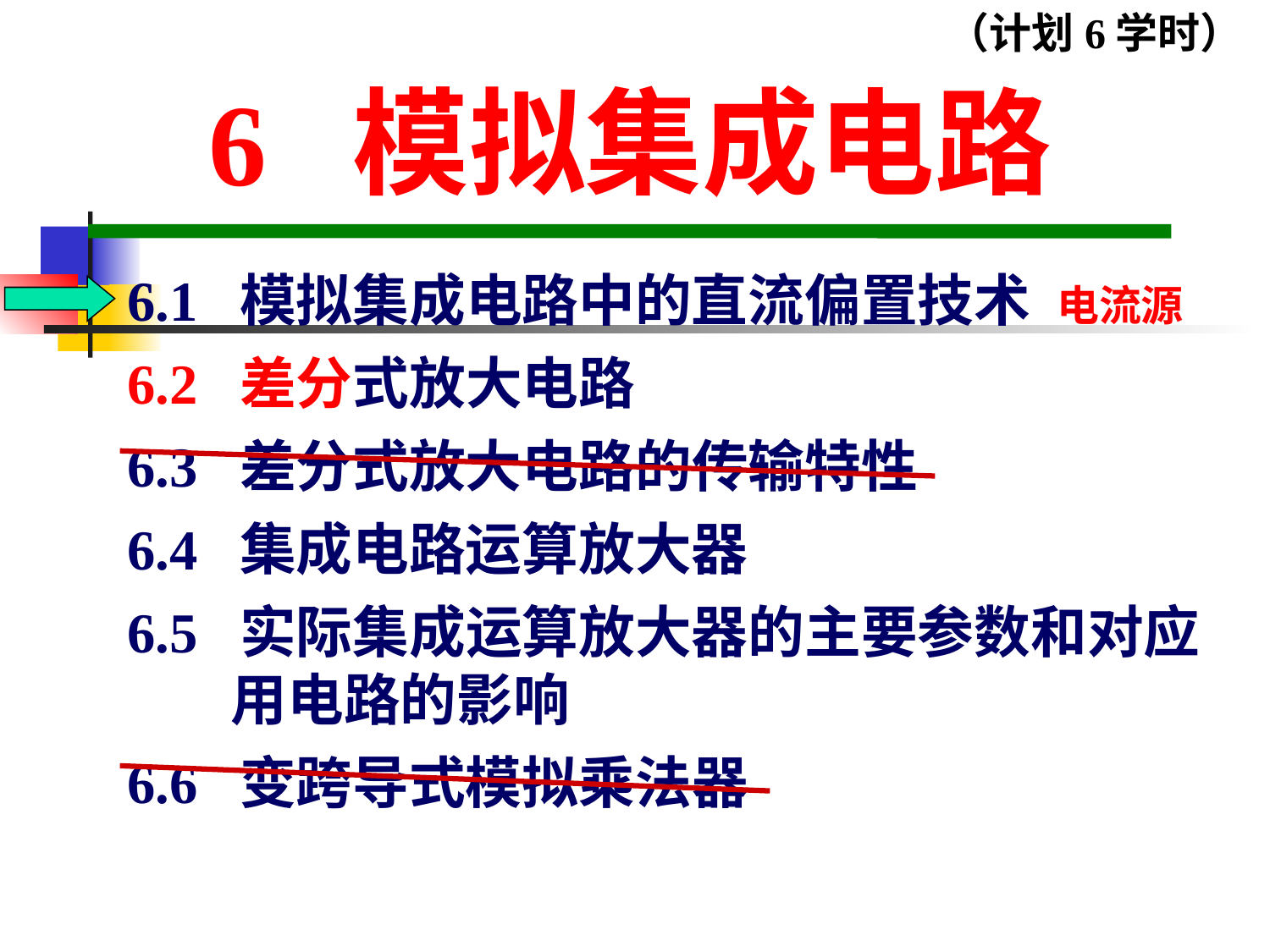

（计划6学时）
# 6  模拟集成电路

6.1  模拟集成电路中的直流偏置技术  电流源

6.2  差分式放大电路
6.3  差分式放大电路的传输特性

6.4  集成电路运算放大器
6.5  实际集成运算放大器的主要参数和对应
       用电路的影响
6.6  变跨导式模拟乘法器